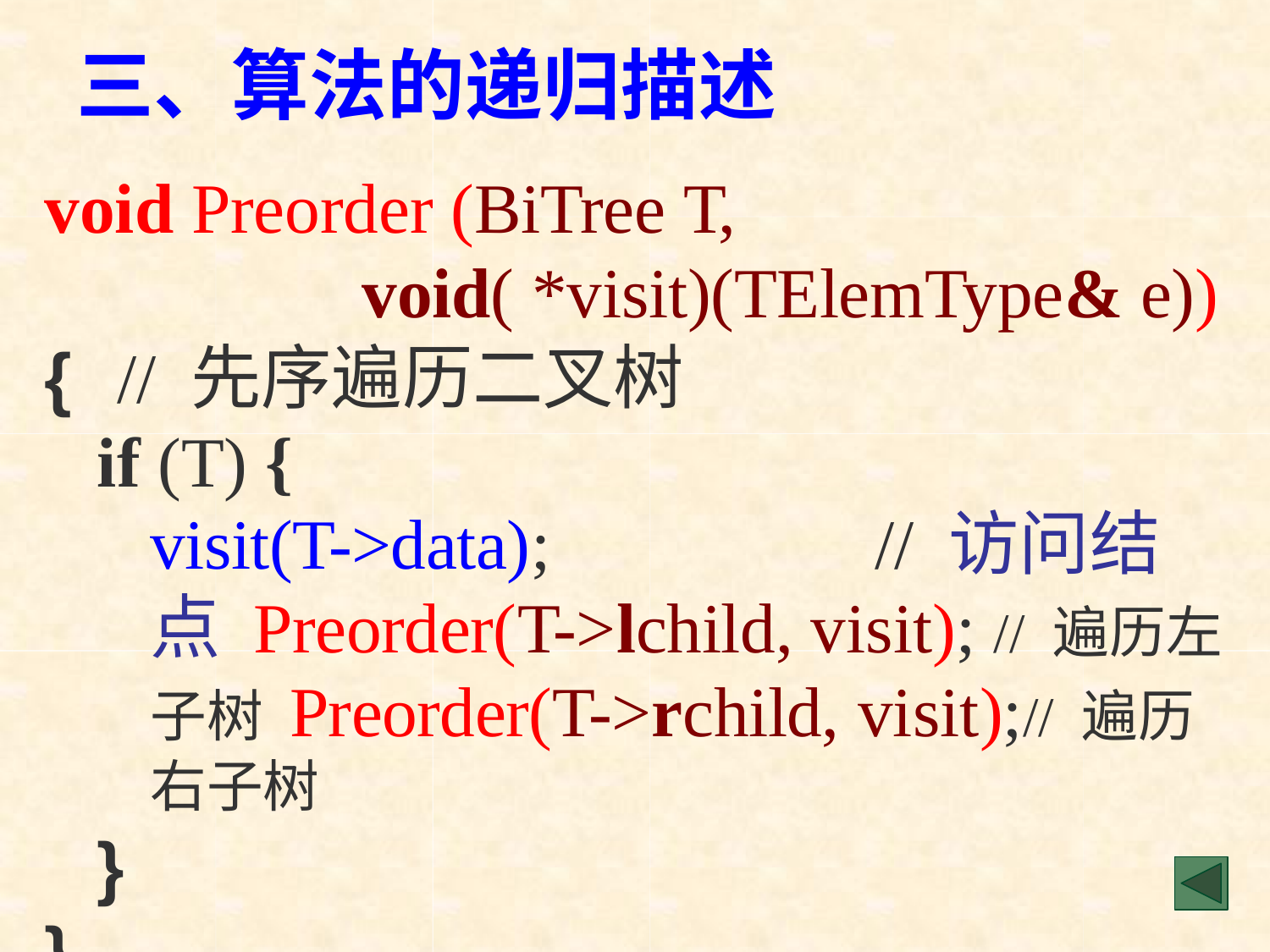

# 三、算法的递归描述
void Preorder (BiTree T,
void( *visit)(TElemType& e))
{	// 先序遍历二叉树
if (T) {
visit(T->data);	// 访问结点 Preorder(T->lchild, visit); // 遍历左子树 Preorder(T->rchild, visit);// 遍历右子树
}
}